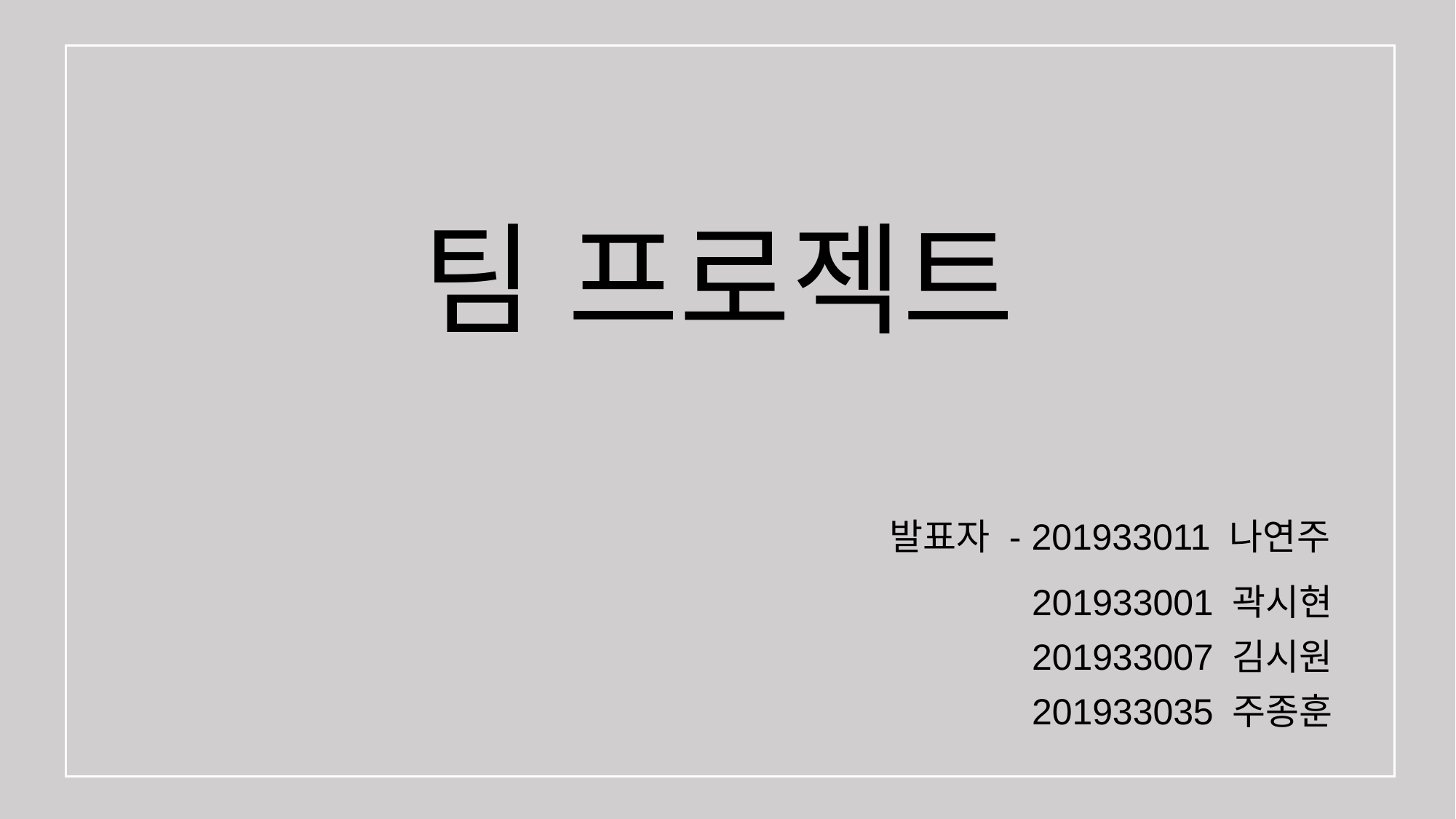

팀 프로젝트
발표자 - 201933011 나연주

201933001 곽시현
201933007 김시원
201933035 주종훈